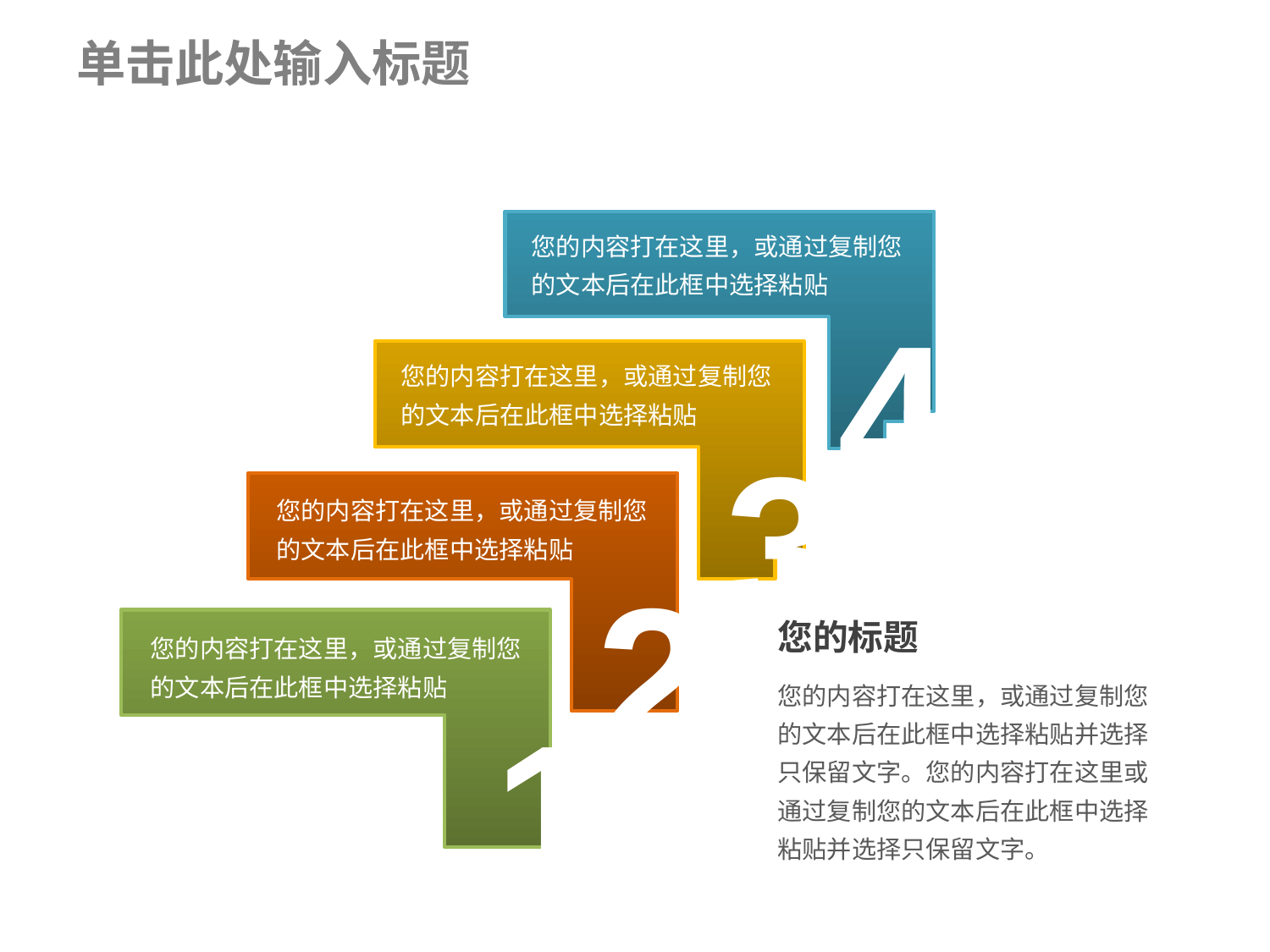

# 单击此处输入标题

4
您的内容打在这里，或通过复制您的文本后在此框中选择粘贴

3
您的内容打在这里，或通过复制您的文本后在此框中选择粘贴

2
您的内容打在这里，或通过复制您的文本后在此框中选择粘贴

您的标题
1
您的内容打在这里，或通过复制您的文本后在此框中选择粘贴
您的内容打在这里，或通过复制您的文本后在此框中选择粘贴并选择只保留文字。您的内容打在这里或通过复制您的文本后在此框中选择粘贴并选择只保留文字。